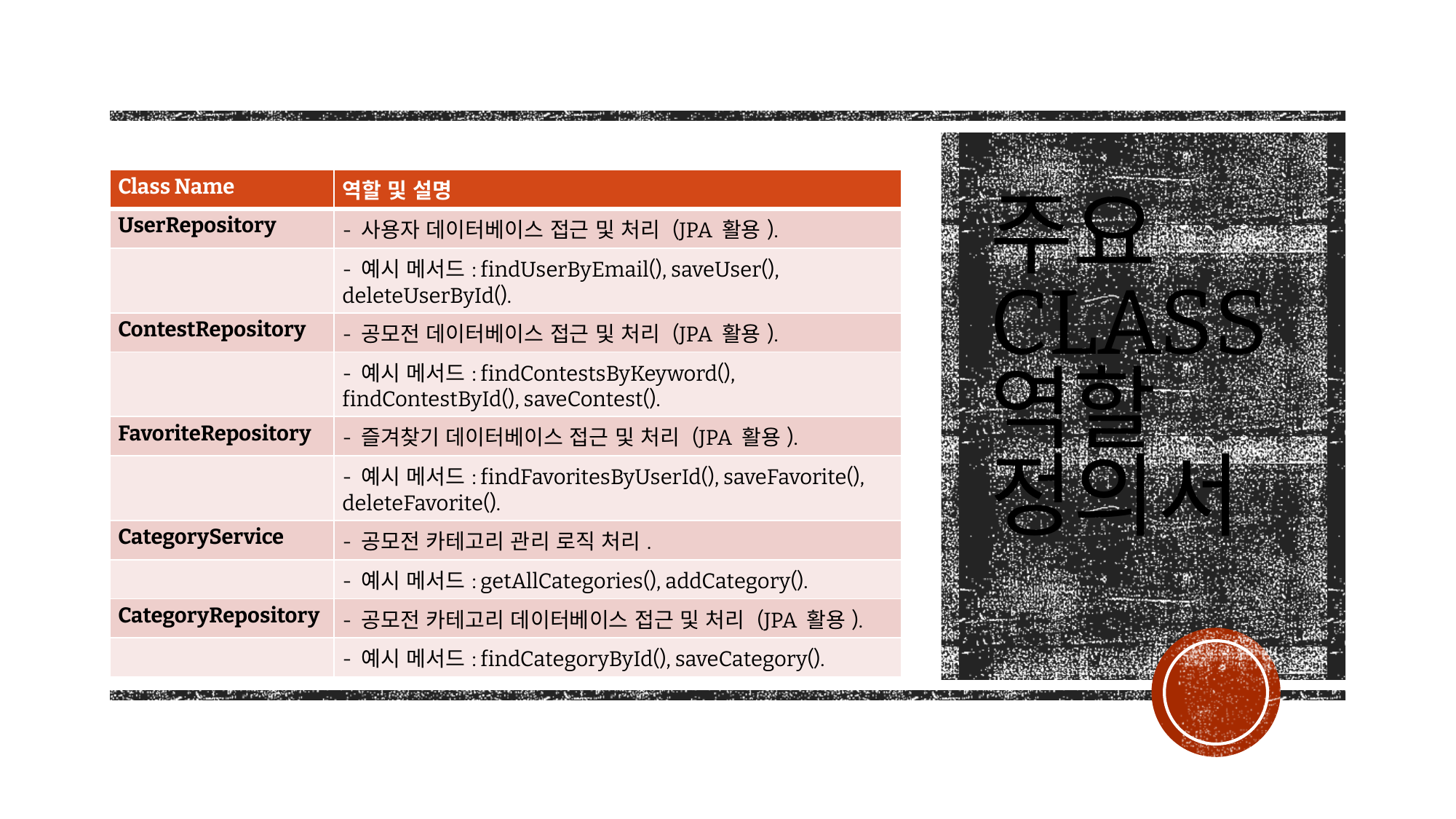

| Class Name | 역할 및 설명 |
| --- | --- |
| UserRepository | - 사용자 데이터베이스 접근 및 처리 (JPA 활용). |
|  | - 예시 메서드: findUserByEmail(), saveUser(), deleteUserById(). |
| ContestRepository | - 공모전 데이터베이스 접근 및 처리 (JPA 활용). |
|  | - 예시 메서드: findContestsByKeyword(), findContestById(), saveContest(). |
| FavoriteRepository | - 즐겨찾기 데이터베이스 접근 및 처리 (JPA 활용). |
|  | - 예시 메서드: findFavoritesByUserId(), saveFavorite(), deleteFavorite(). |
| CategoryService | - 공모전 카테고리 관리 로직 처리. |
|  | - 예시 메서드: getAllCategories(), addCategory(). |
| CategoryRepository | - 공모전 카테고리 데이터베이스 접근 및 처리 (JPA 활용). |
|  | - 예시 메서드: findCategoryById(), saveCategory(). |
주요 class 역할 정의서